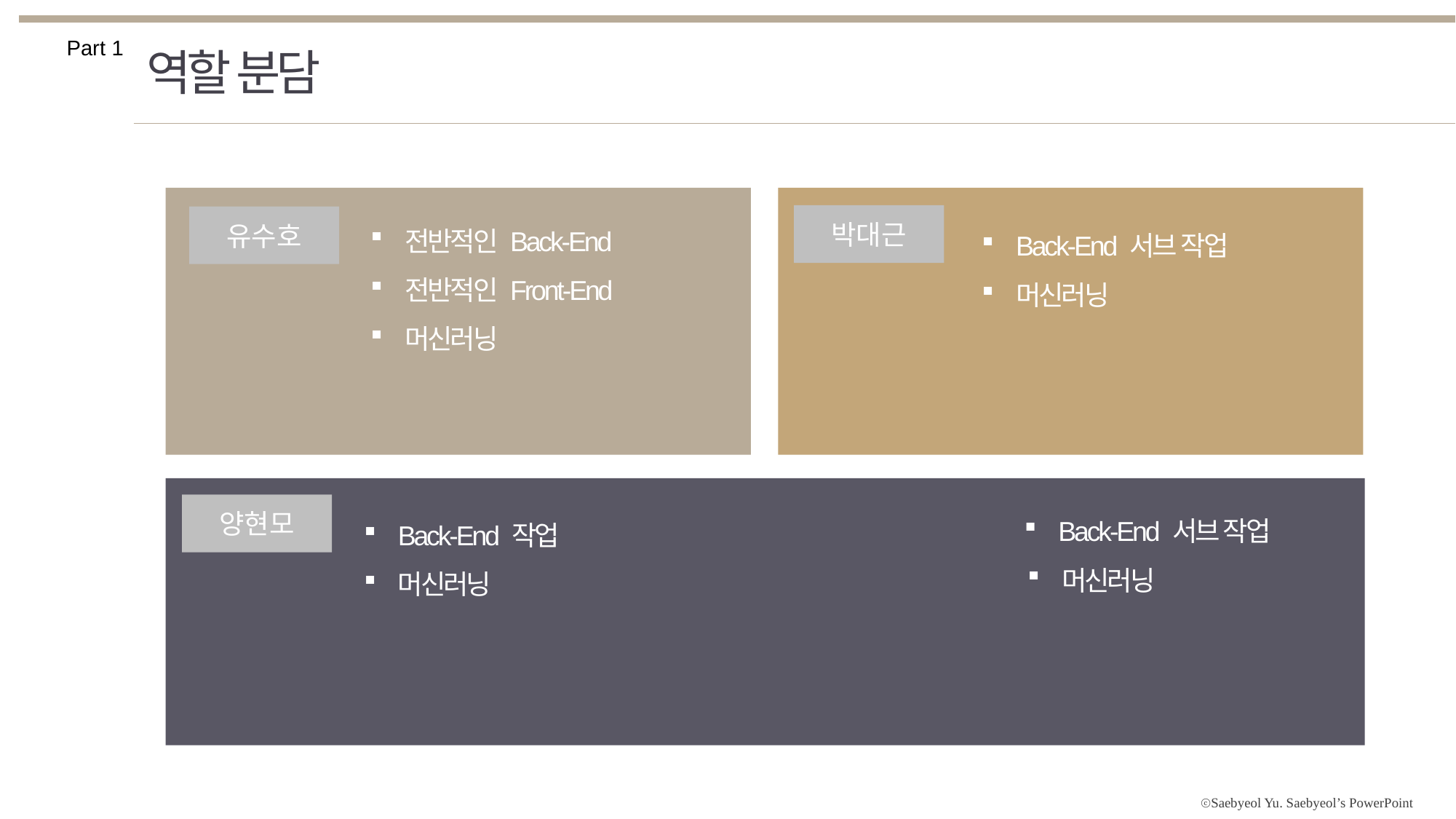

Part 1
역할 분담

전반적인 Back-End
전반적인 Front-End
머신러닝

박대근
유수호
Back-End 서브 작업
머신러닝

Back-End 서브 작업
머신러닝
양현모
Back-End 작업
머신러닝